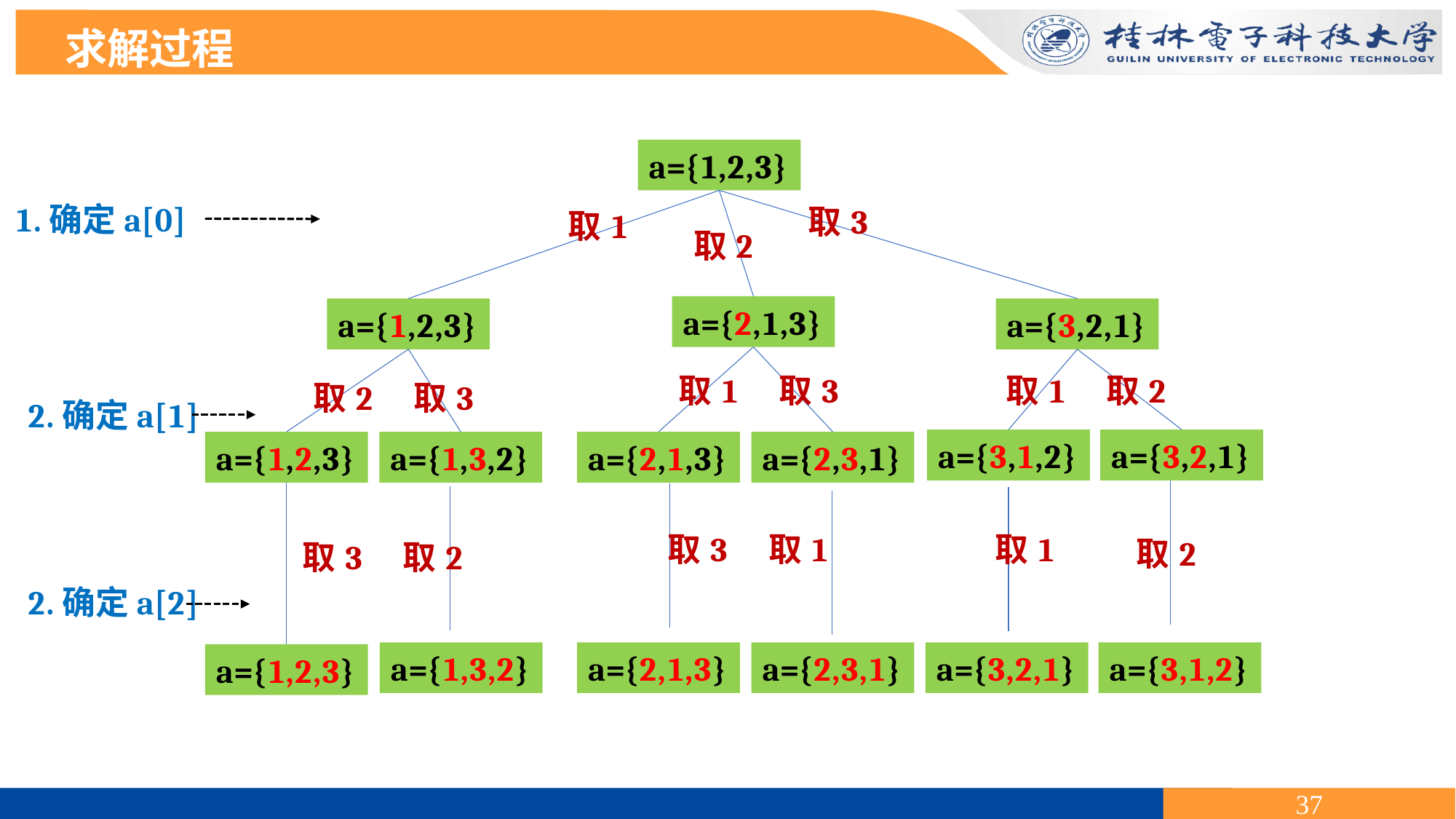

求解过程
a={1,2,3}
1.确定a[0]
取3
取1
取2
a={2,1,3}
a={3,2,1}
a={1,2,3}
取3
取2
取1
取1
取3
取2
2.确定a[1]
a={3,1,2}
a={3,2,1}
a={1,2,3}
a={2,1,3}
a={2,3,1}
a={1,3,2}
取1
取3
取1
取2
取2
取3
2.确定a[2]
a={3,1,2}
a={3,2,1}
a={2,3,1}
a={2,1,3}
a={1,3,2}
a={1,2,3}